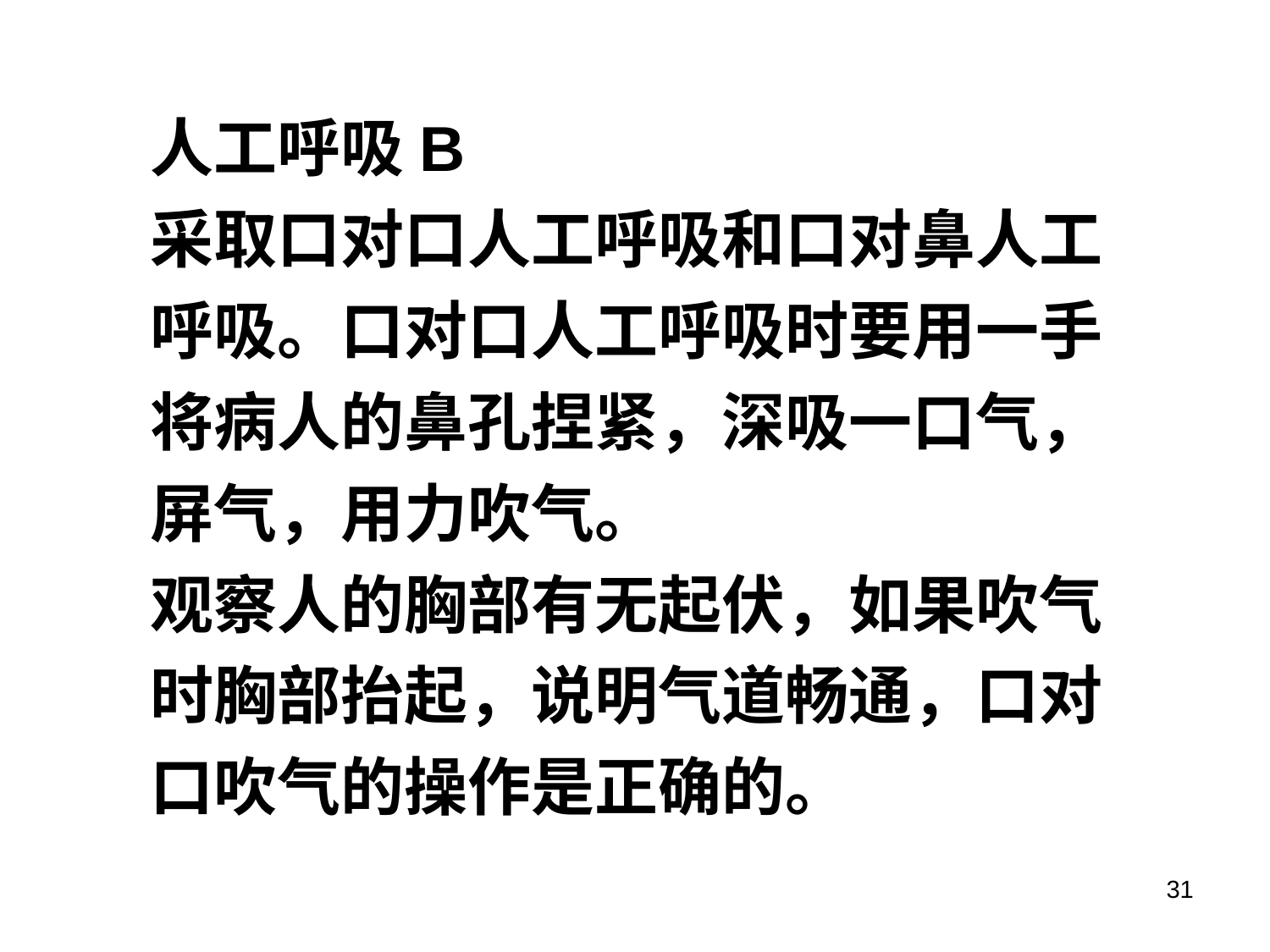

# 人工呼吸B 采取口对口人工呼吸和口对鼻人工呼吸。口对口人工呼吸时要用一手将病人的鼻孔捏紧，深吸一口气，屏气，用力吹气。 观察人的胸部有无起伏，如果吹气时胸部抬起，说明气道畅通，口对口吹气的操作是正确的。
31